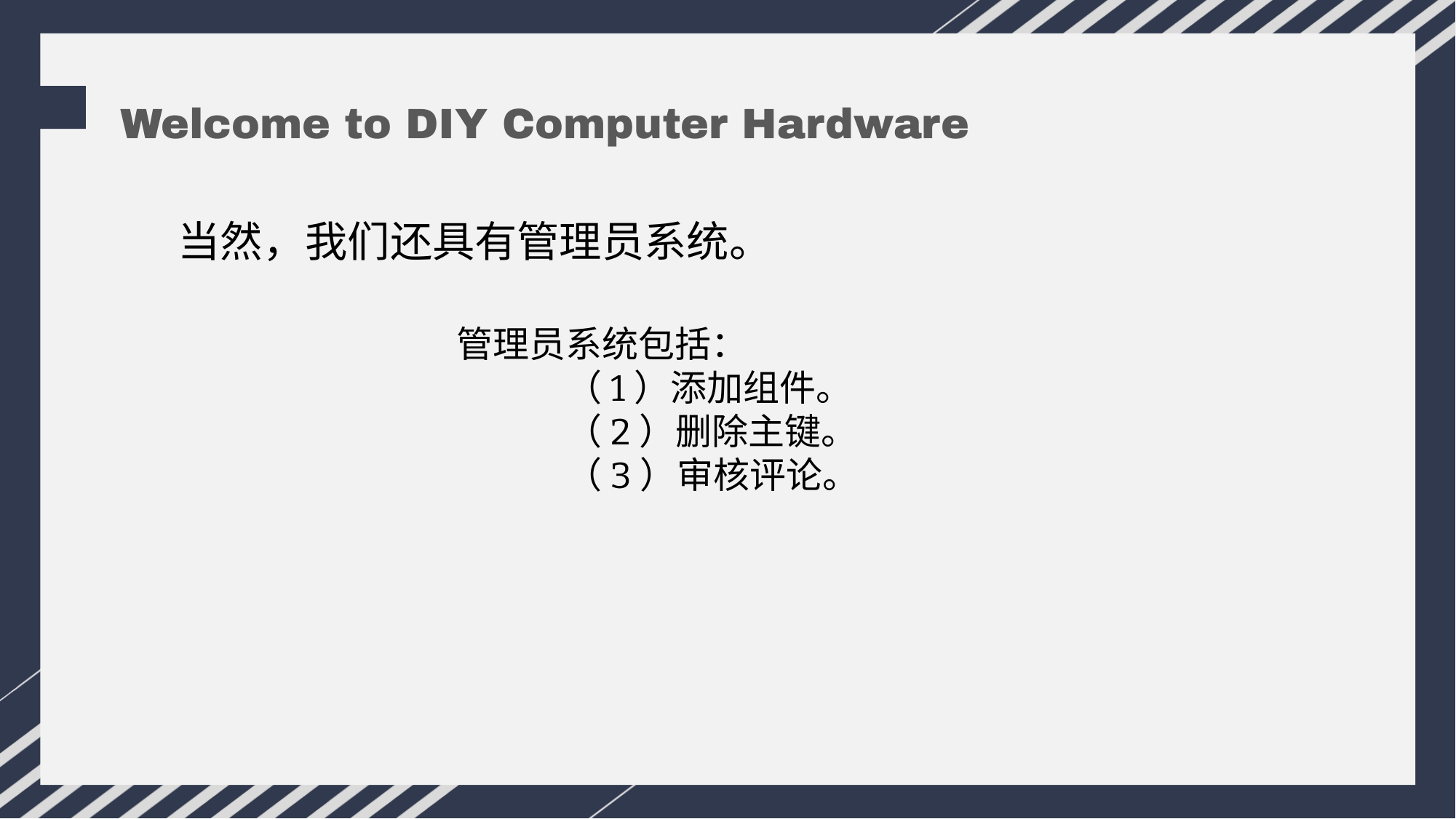

Welcome to DIY Computer Hardware
当然，我们还具有管理员系统。
管理员系统包括：
	（1）添加组件。
	（2）删除主键。
	（3）审核评论。